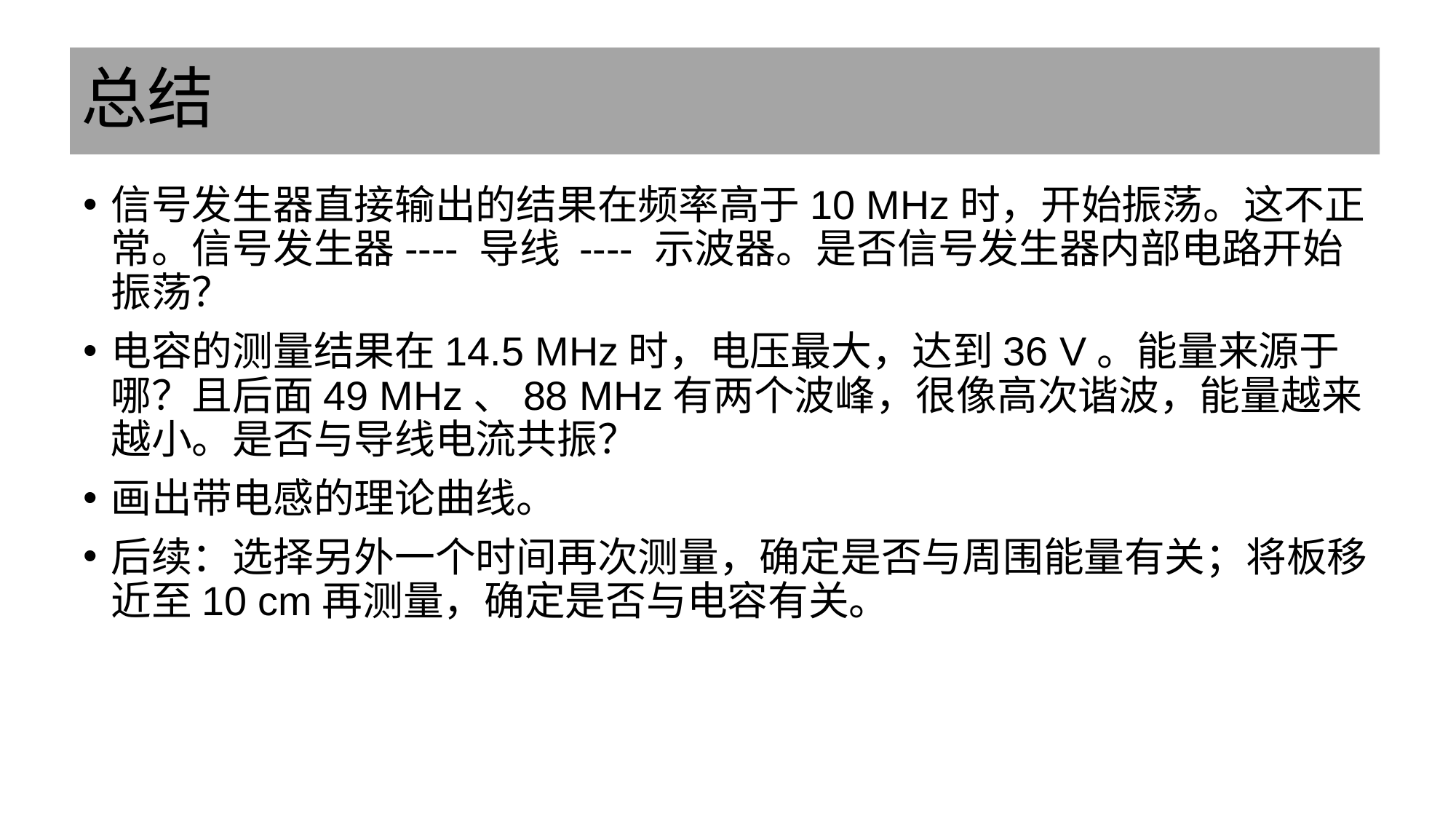

# 总结
信号发生器直接输出的结果在频率高于10 MHz时，开始振荡。这不正常。信号发生器---- 导线 ---- 示波器。是否信号发生器内部电路开始振荡？
电容的测量结果在14.5 MHz时，电压最大，达到36 V。能量来源于哪？且后面49 MHz、88 MHz有两个波峰，很像高次谐波，能量越来越小。是否与导线电流共振？
画出带电感的理论曲线。
后续：选择另外一个时间再次测量，确定是否与周围能量有关；将板移近至10 cm再测量，确定是否与电容有关。